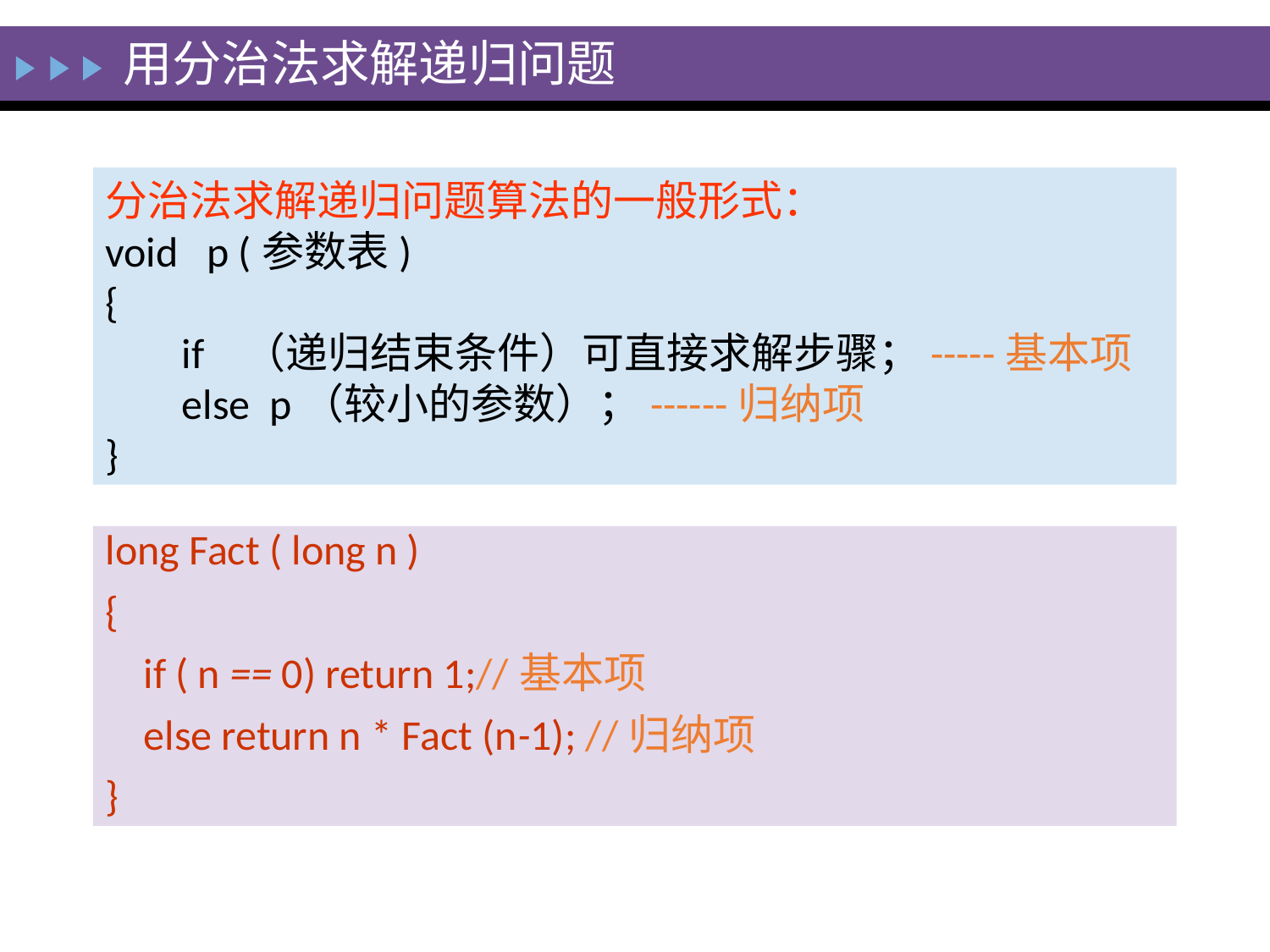

用分治法求解递归问题
分治法求解递归问题算法的一般形式：
void   p (参数表)
{
        if   （递归结束条件）可直接求解步骤；-----基本项
        else  p（较小的参数）；------归纳项
}
long Fact ( long n )
{
    if ( n == 0) return 1;//基本项
    else return n * Fact (n-1); //归纳项
}